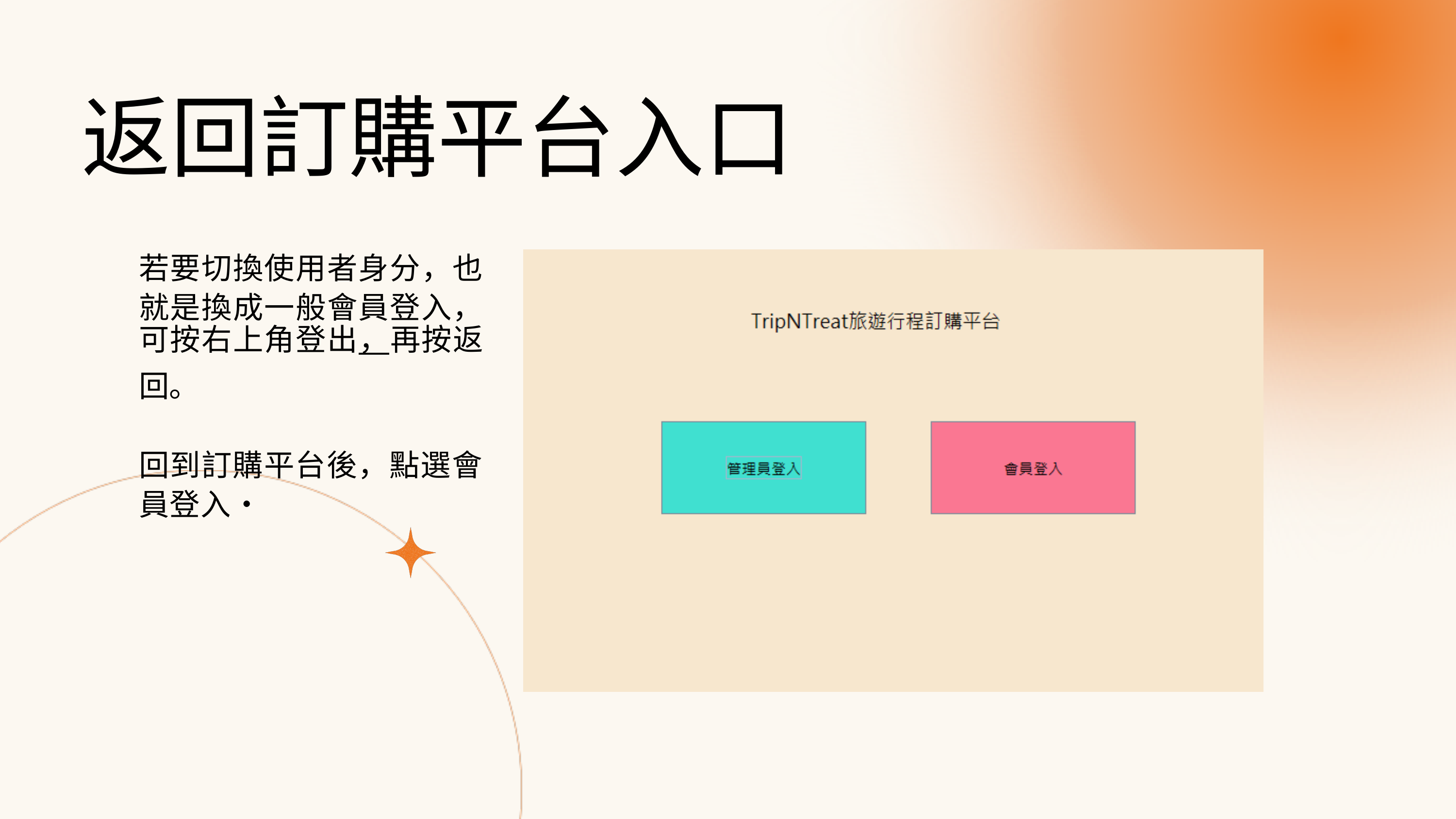

返回訂購平台入口
若要切換使用者身分，也就是換成一般會員登入，可按右上角登出，再按返回。

回到訂購平台後，點選會員登入‧